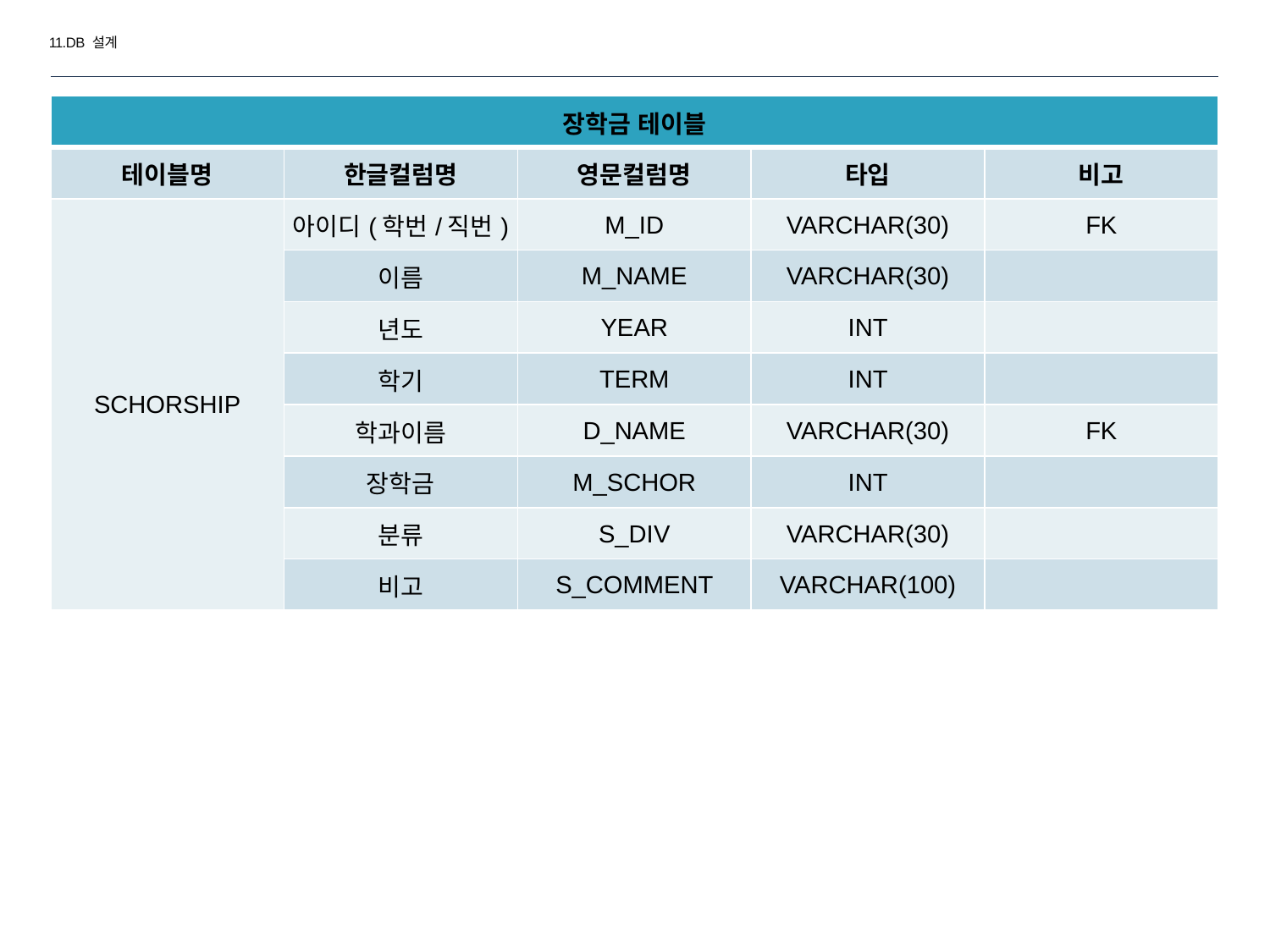

11.DB 설계
| 장학금 테이블 |  |  |  |  |
| --- | --- | --- | --- | --- |
| 테이블명 | 한글컬럼명 | 영문컬럼명 | 타입 | 비고 |
| SCHORSHIP | 아이디(학번/직번) | M\_ID | VARCHAR(30) | FK |
|  | 이름 | M\_NAME | VARCHAR(30) |  |
|  | 년도 | YEAR | INT |  |
|  | 학기 | TERM | INT |  |
|  | 학과이름 | D\_NAME | VARCHAR(30) | FK |
|  | 장학금 | M\_SCHOR | INT |  |
|  | 분류 | S\_DIV | VARCHAR(30) |  |
|  | 비고 | S\_COMMENT | VARCHAR(100) |  |